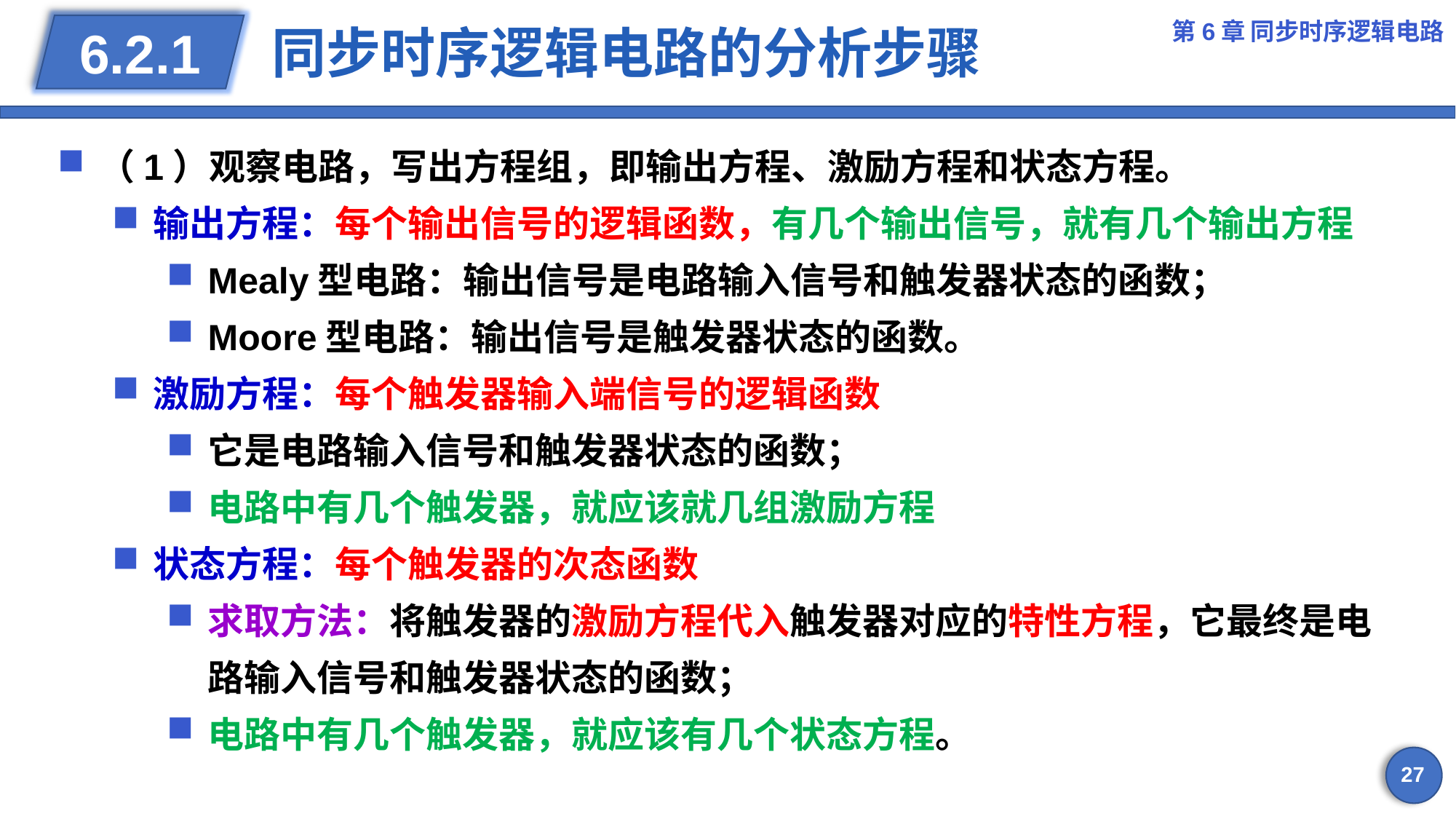

第6章 同步时序逻辑电路
# 同步时序逻辑电路的分析步骤
6.2.1
（1）观察电路，写出方程组，即输出方程、激励方程和状态方程。
输出方程：每个输出信号的逻辑函数，有几个输出信号，就有几个输出方程
Mealy型电路：输出信号是电路输入信号和触发器状态的函数；
Moore型电路：输出信号是触发器状态的函数。
激励方程：每个触发器输入端信号的逻辑函数
它是电路输入信号和触发器状态的函数；
电路中有几个触发器，就应该就几组激励方程
状态方程：每个触发器的次态函数
求取方法：将触发器的激励方程代入触发器对应的特性方程，它最终是电路输入信号和触发器状态的函数；
电路中有几个触发器，就应该有几个状态方程。
27